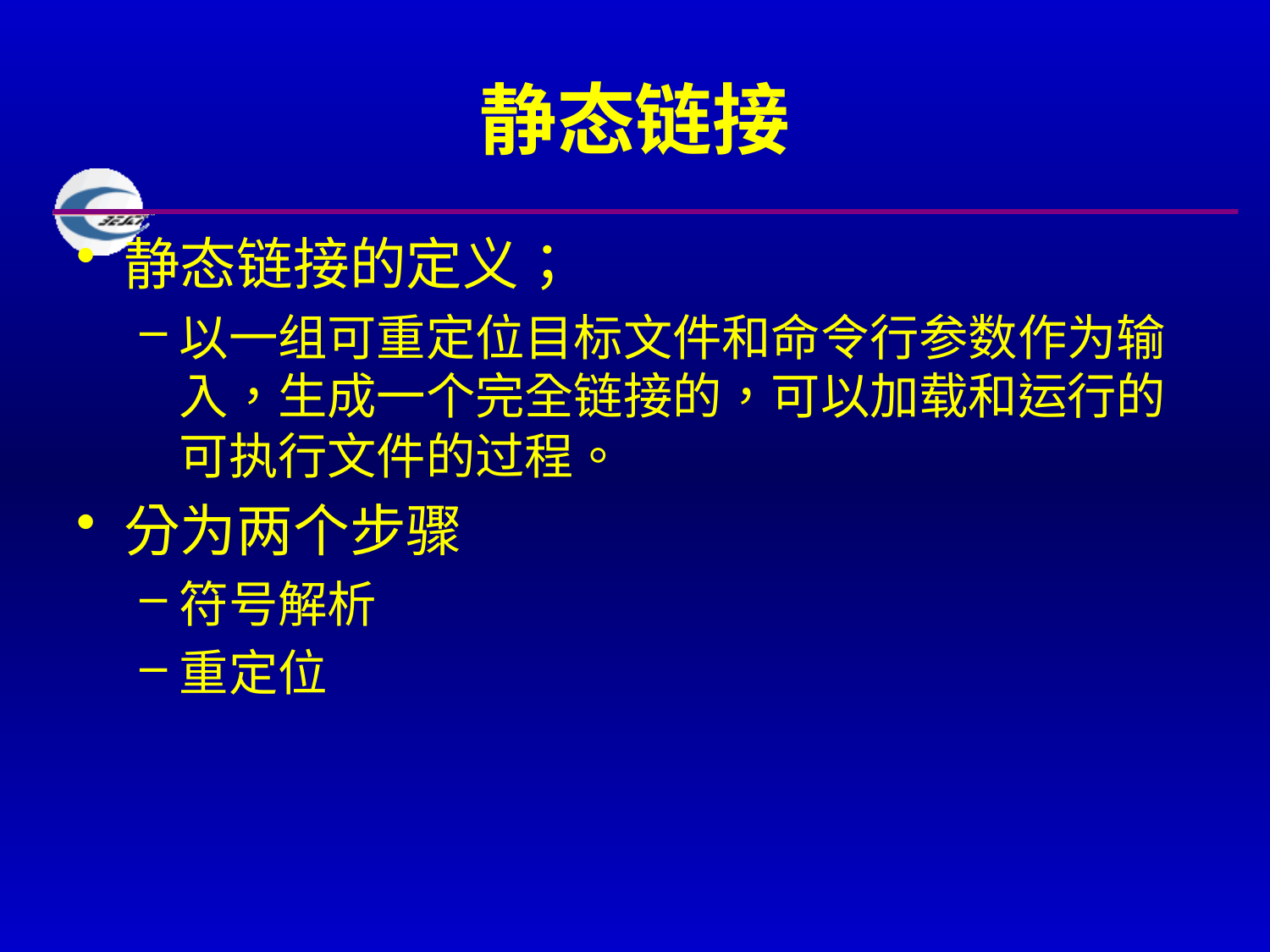

# 静态链接
静态链接的定义；
以一组可重定位目标文件和命令行参数作为输入，生成一个完全链接的，可以加载和运行的可执行文件的过程。
分为两个步骤
符号解析
重定位